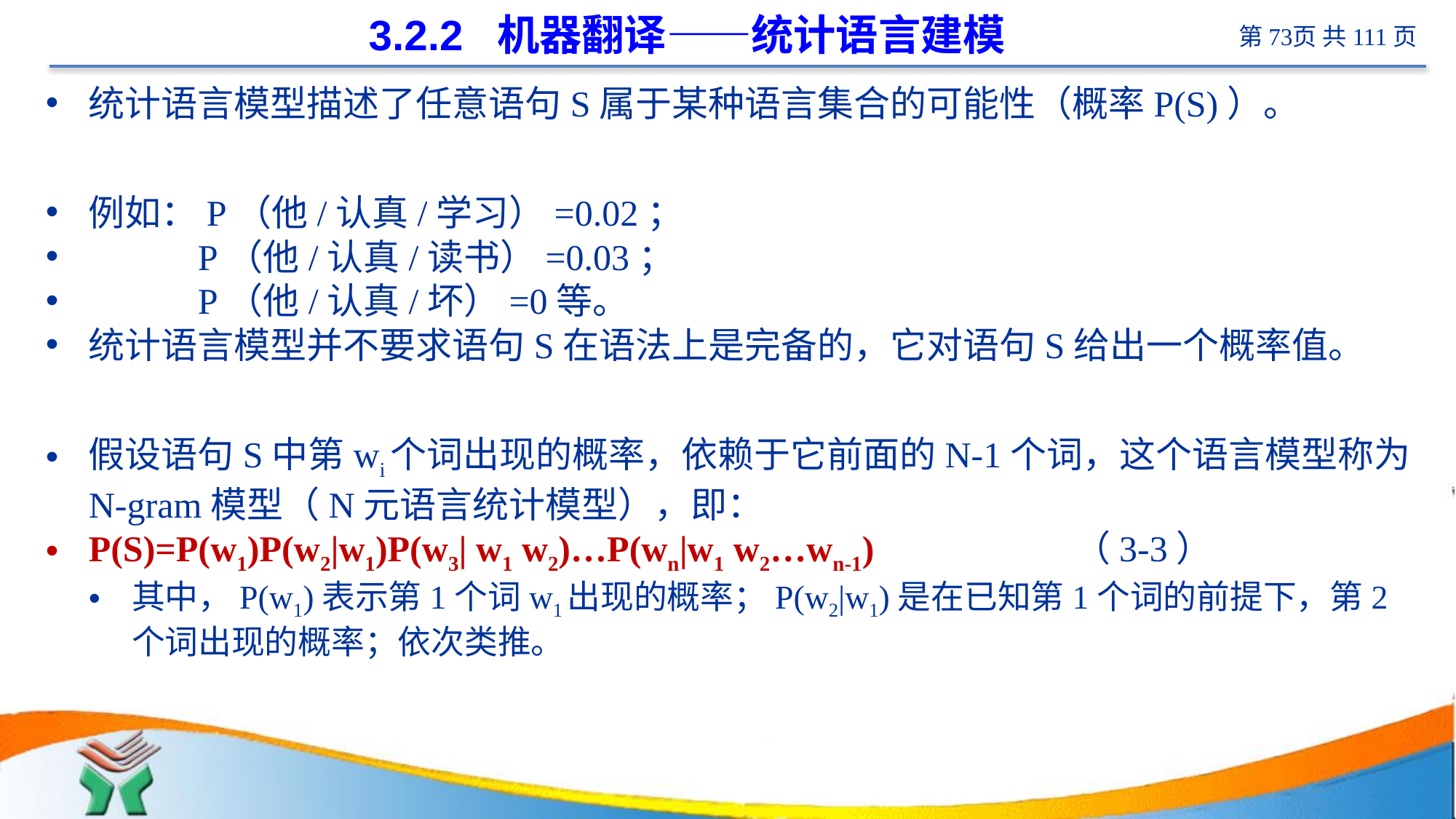

# 3.2.2  机器翻译——统计语言建模
统计语言模型描述了任意语句S属于某种语言集合的可能性（概率P(S)）。

例如：P（他/认真/学习）=0.02；
            P（他/认真/读书）=0.03；
            P（他/认真/坏）=0等。
统计语言模型并不要求语句S在语法上是完备的，它对语句S给出一个概率值。

假设语句S中第wi个词出现的概率，依赖于它前面的N-1个词，这个语言模型称为N-gram模型（N元语言统计模型），即：
P(S)=P(w1)P(w2|w1)P(w3| w1 w2)…P(wn|w1 w2…wn-1)                     （3-3）
其中，P(w1)表示第1个词w1出现的概率；P(w2|w1)是在已知第1个词的前提下，第2个词出现的概率；依次类推。